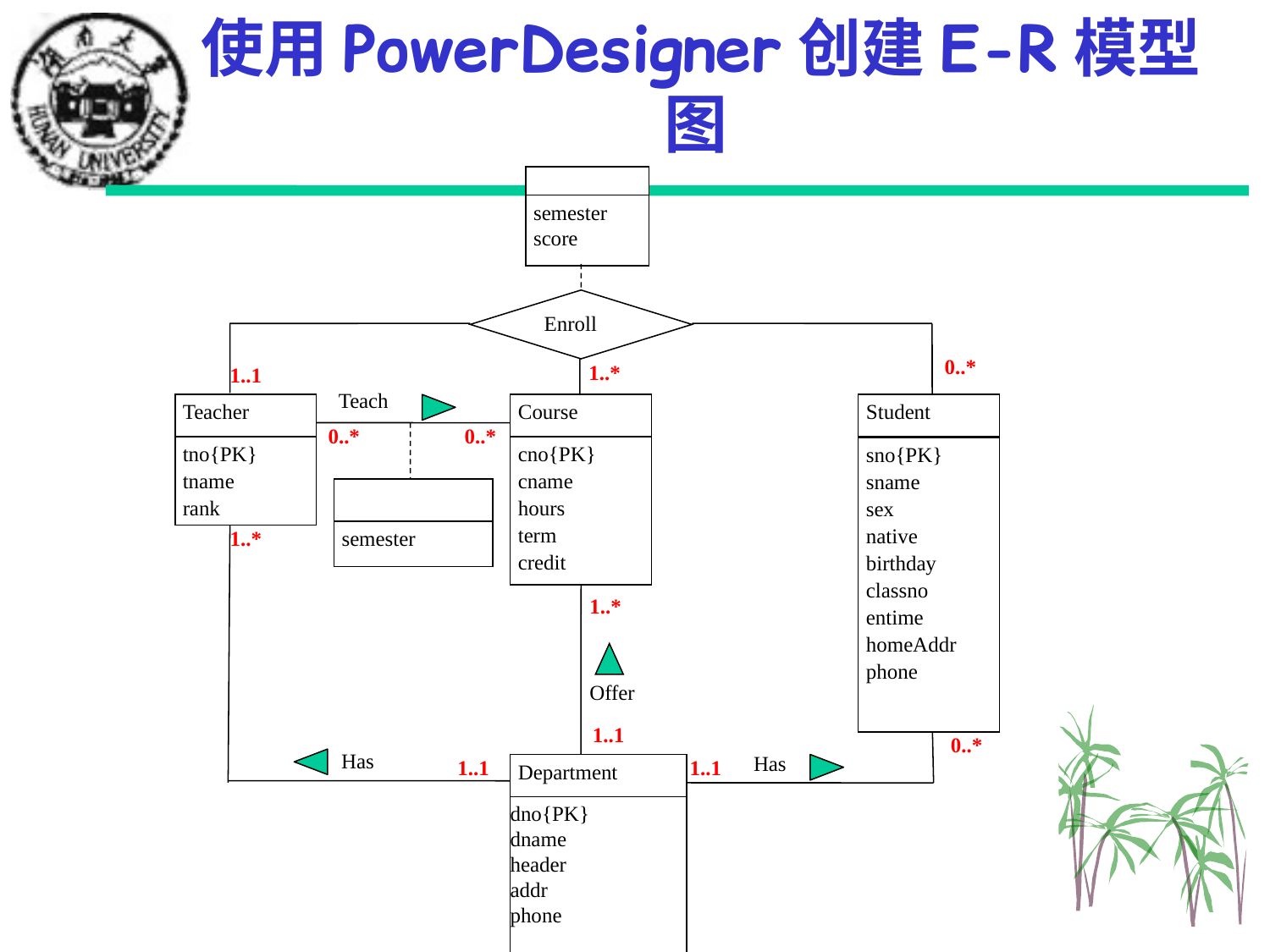

使用PowerDesigner创建E-R模型图

semester
score

Enroll

0..*

1..*
1..1
Teach
Student
Teacher

Course

0..*

0..*
tno{PK}
tname
rank
cno{PK}
cname
hours
term
credit

sno{PK}
sname
sex
native
birthday
classno
entime
homeAddr
phone

semester

1..*

1..*

Offer

1..1
0..*
Has

Has
1..1
Department
1..1

dno{PK}
dname
header
addr
phone